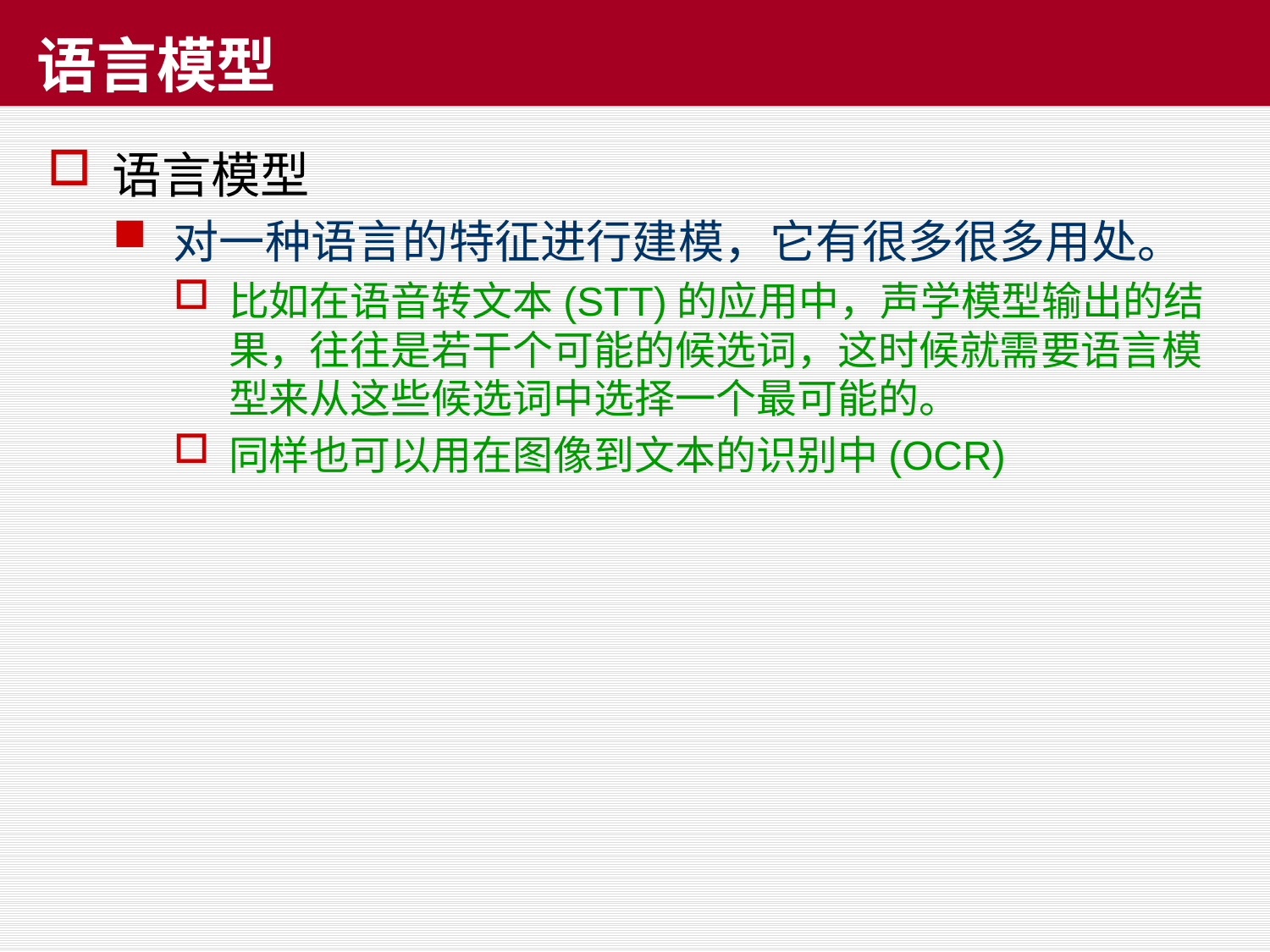

# 语言模型
语言模型
对一种语言的特征进行建模，它有很多很多用处。
比如在语音转文本(STT)的应用中，声学模型输出的结果，往往是若干个可能的候选词，这时候就需要语言模型来从这些候选词中选择一个最可能的。
同样也可以用在图像到文本的识别中(OCR)